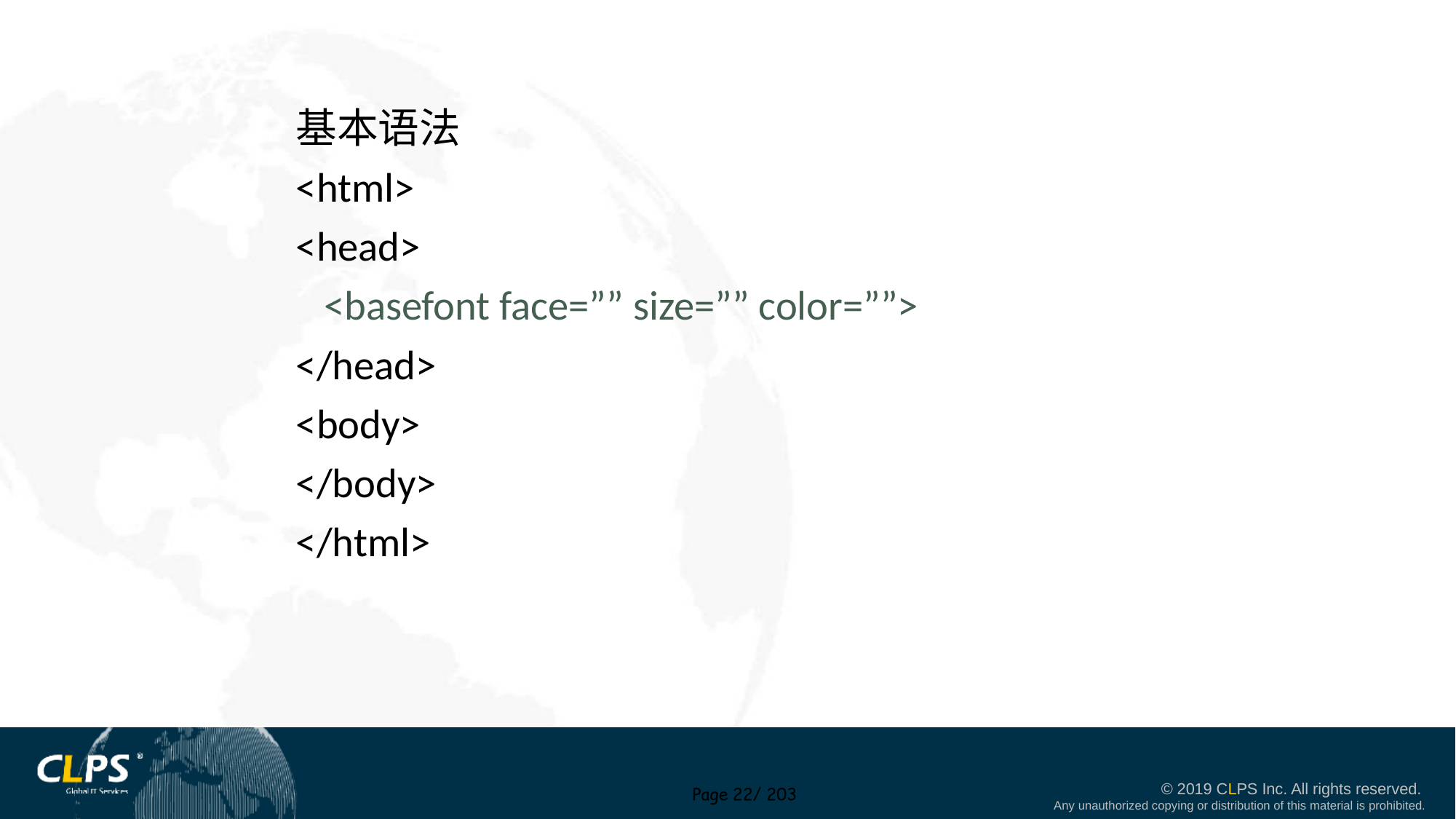

基本语法
<html>
<head>
   <basefont face=”” size=”” color=””>
</head>
<body>
</body>
</html>

Page 22/ 203